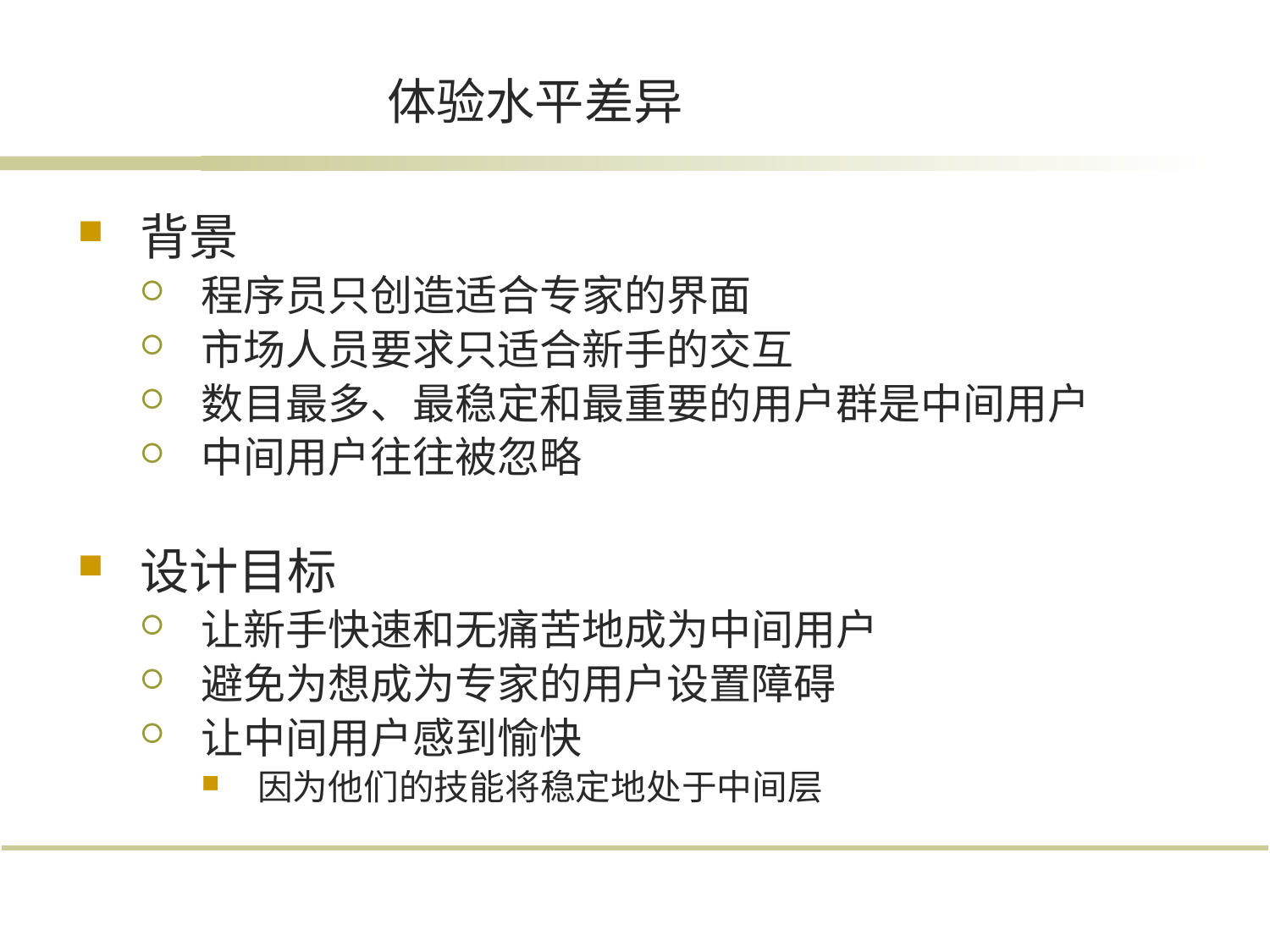

# 体验水平差异
背景
程序员只创造适合专家的界面
市场人员要求只适合新手的交互
数目最多、最稳定和最重要的用户群是中间用户
中间用户往往被忽略

设计目标
让新手快速和无痛苦地成为中间用户
避免为想成为专家的用户设置障碍
让中间用户感到愉快
因为他们的技能将稳定地处于中间层